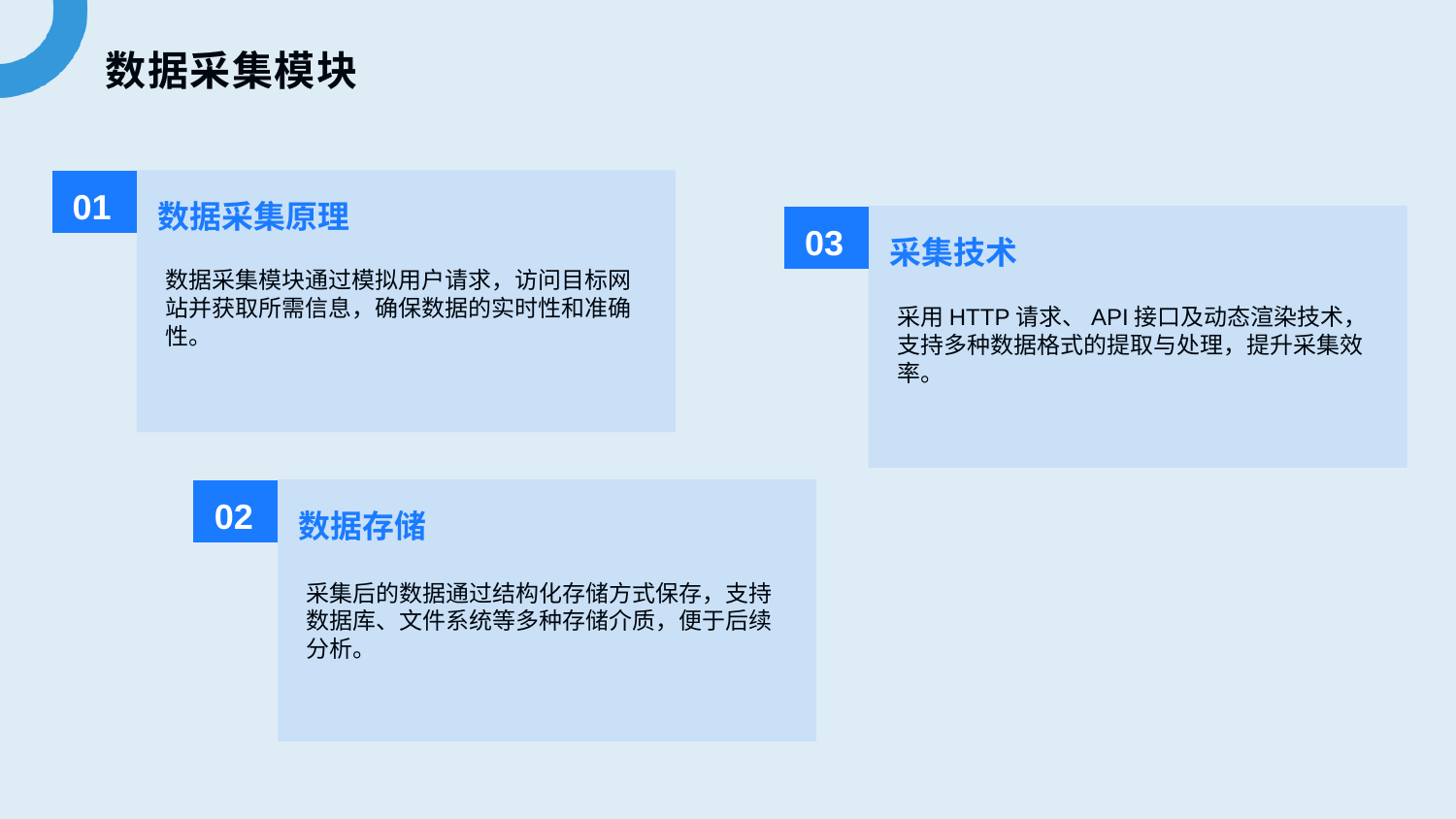

数据采集模块
01

数据采集原理

03

采集技术
数据采集模块通过模拟用户请求，访问目标网站并获取所需信息，确保数据的实时性和准确性。
采用HTTP请求、API接口及动态渲染技术，支持多种数据格式的提取与处理，提升采集效率。
02

数据存储
采集后的数据通过结构化存储方式保存，支持数据库、文件系统等多种存储介质，便于后续分析。